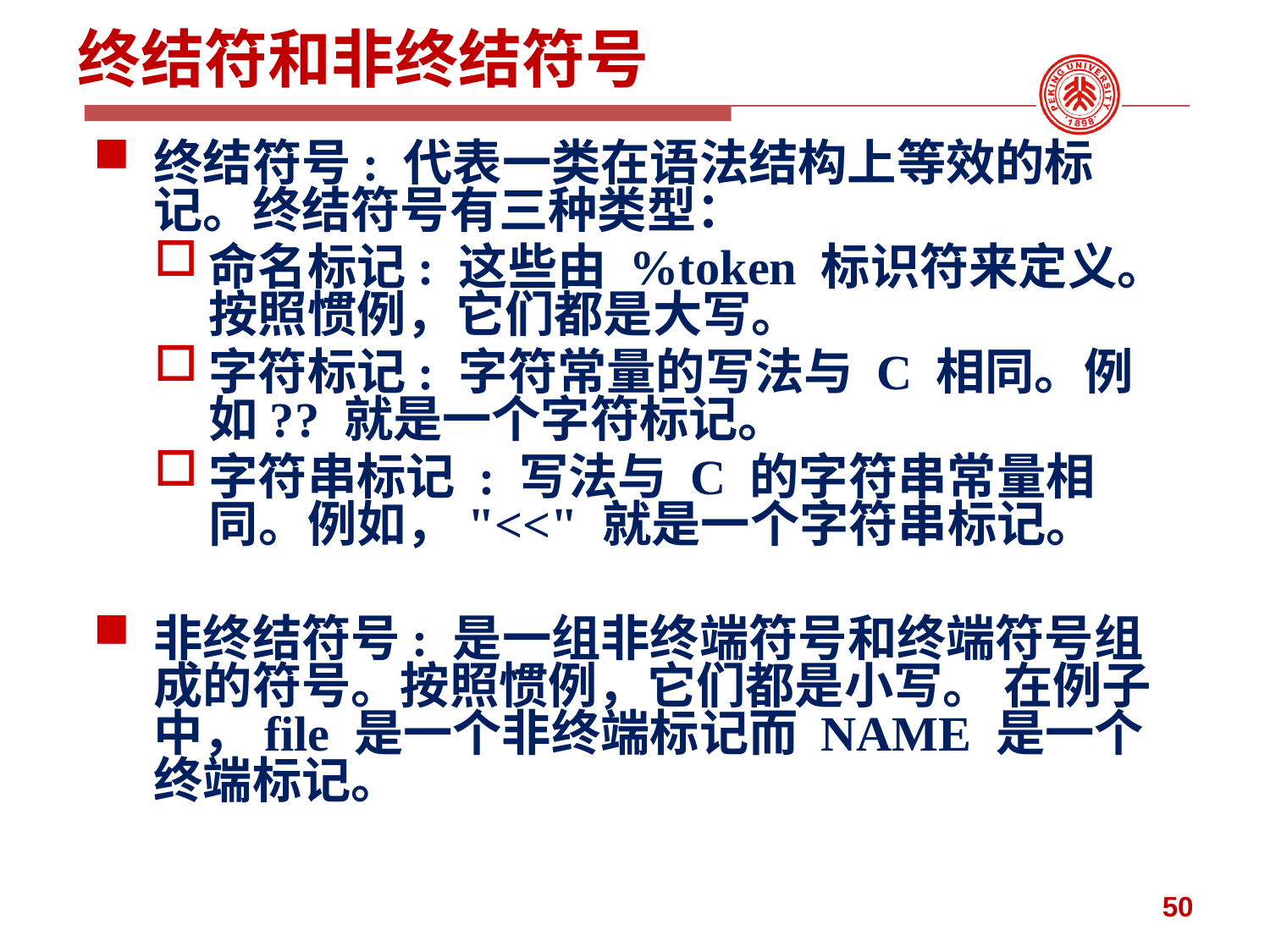

# 终结符和非终结符号
终结符号: 代表一类在语法结构上等效的标记。终结符号有三种类型：
命名标记: 这些由 %token 标识符来定义。按照惯例，它们都是大写。
字符标记: 字符常量的写法与 C 相同。例如?? 就是一个字符标记。
字符串标记 : 写法与 C 的字符串常量相同。例如，"<<" 就是一个字符串标记。

非终结符号: 是一组非终端符号和终端符号组成的符号。按照惯例，它们都是小写。 在例子中，file 是一个非终端标记而 NAME 是一个终端标记。
50